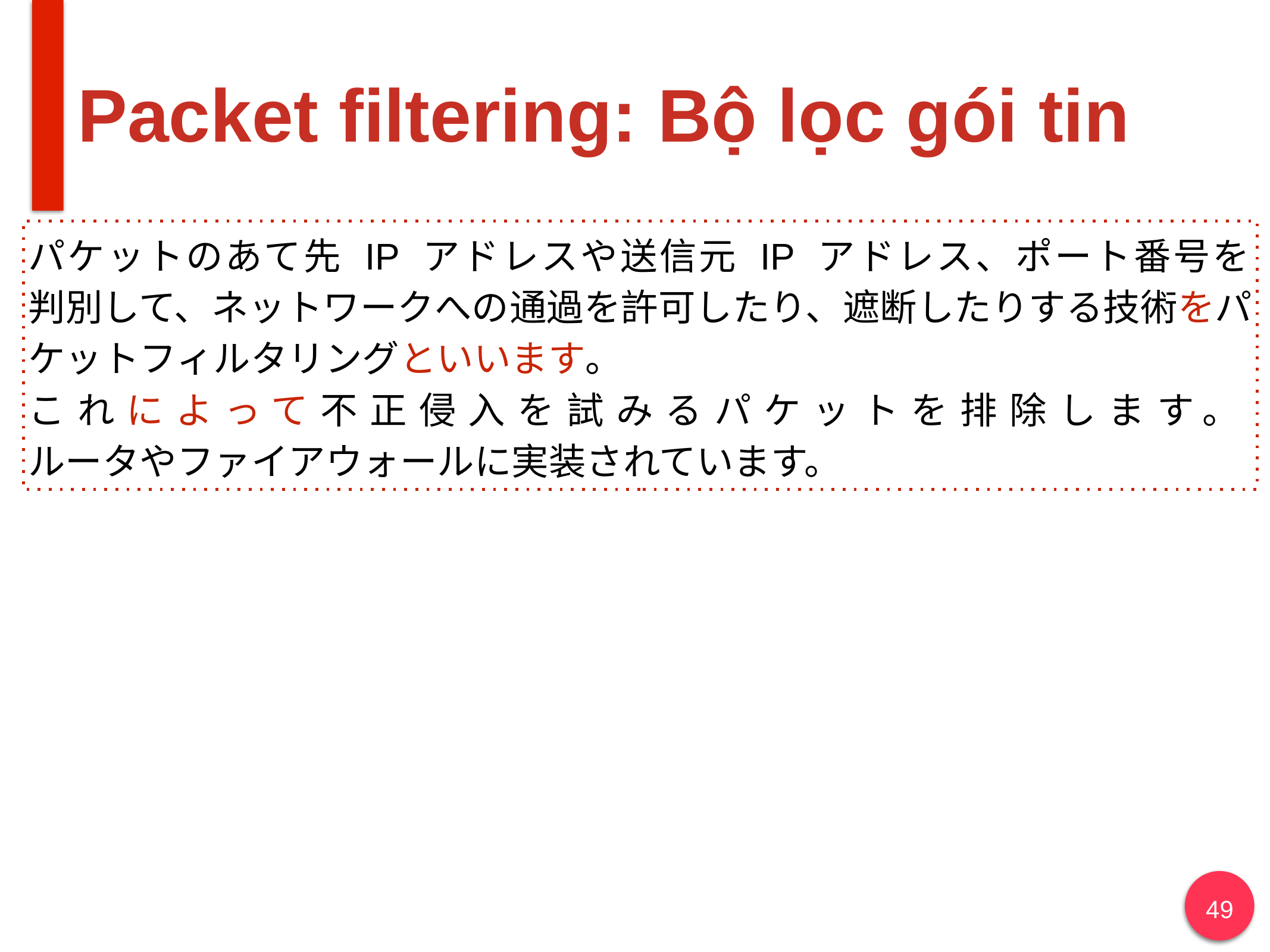

# Packet filtering: Bộ lọc gói tin
パケットのあて先 IP アドレスや送信元 IP アドレス、ポート番号を
判別して、ネットワークへの通過を許可したり、遮断したりする技術をパケットフィルタリングといいます。
これによって不正侵入を試みるパケットを排除します。
ルータやファイアウォールに実装されています。

49